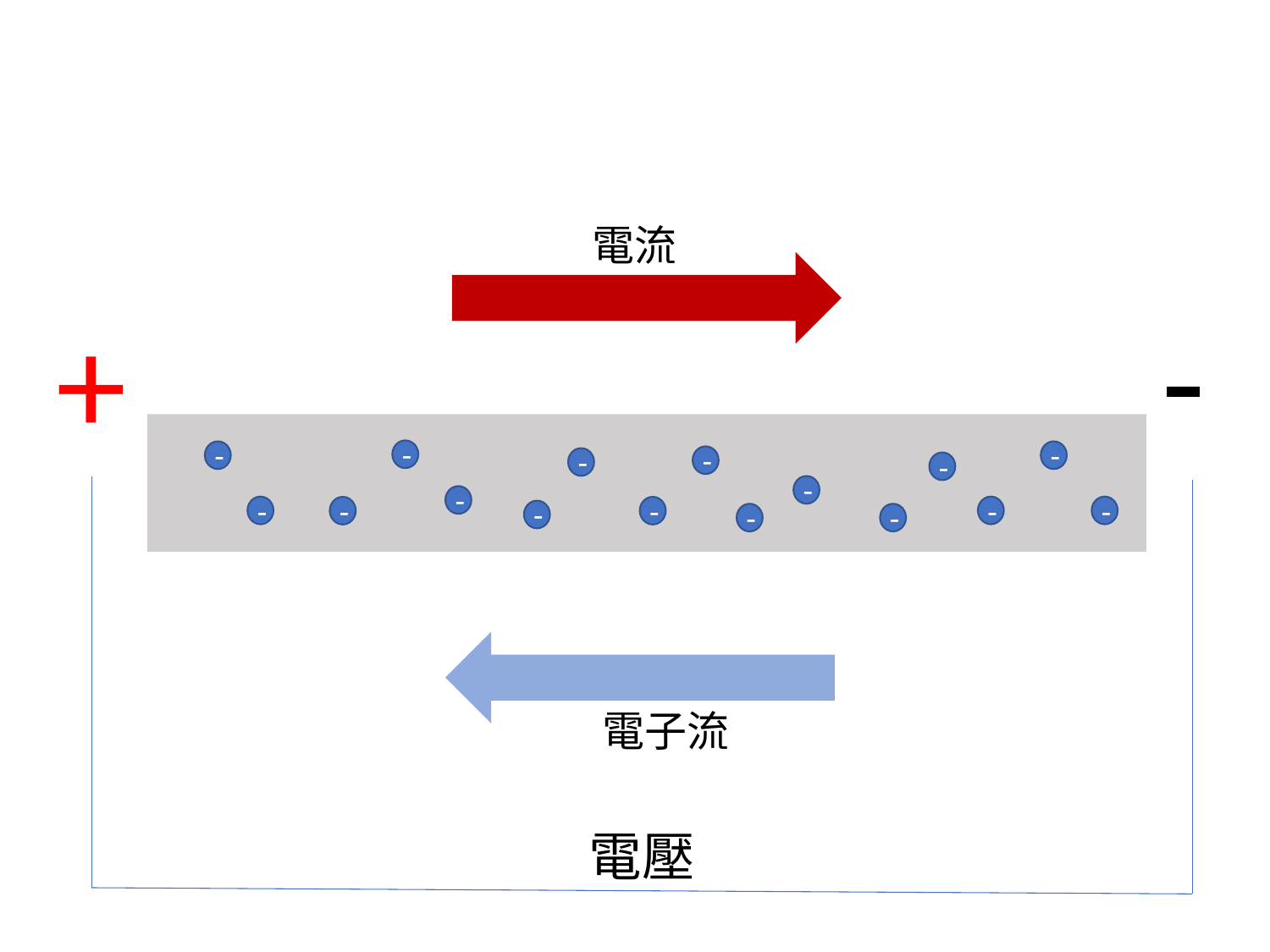

電流

-

+

-
-
-
-
-
-
-
-
-
-
-
-
-
-
-
-

電子流
電壓